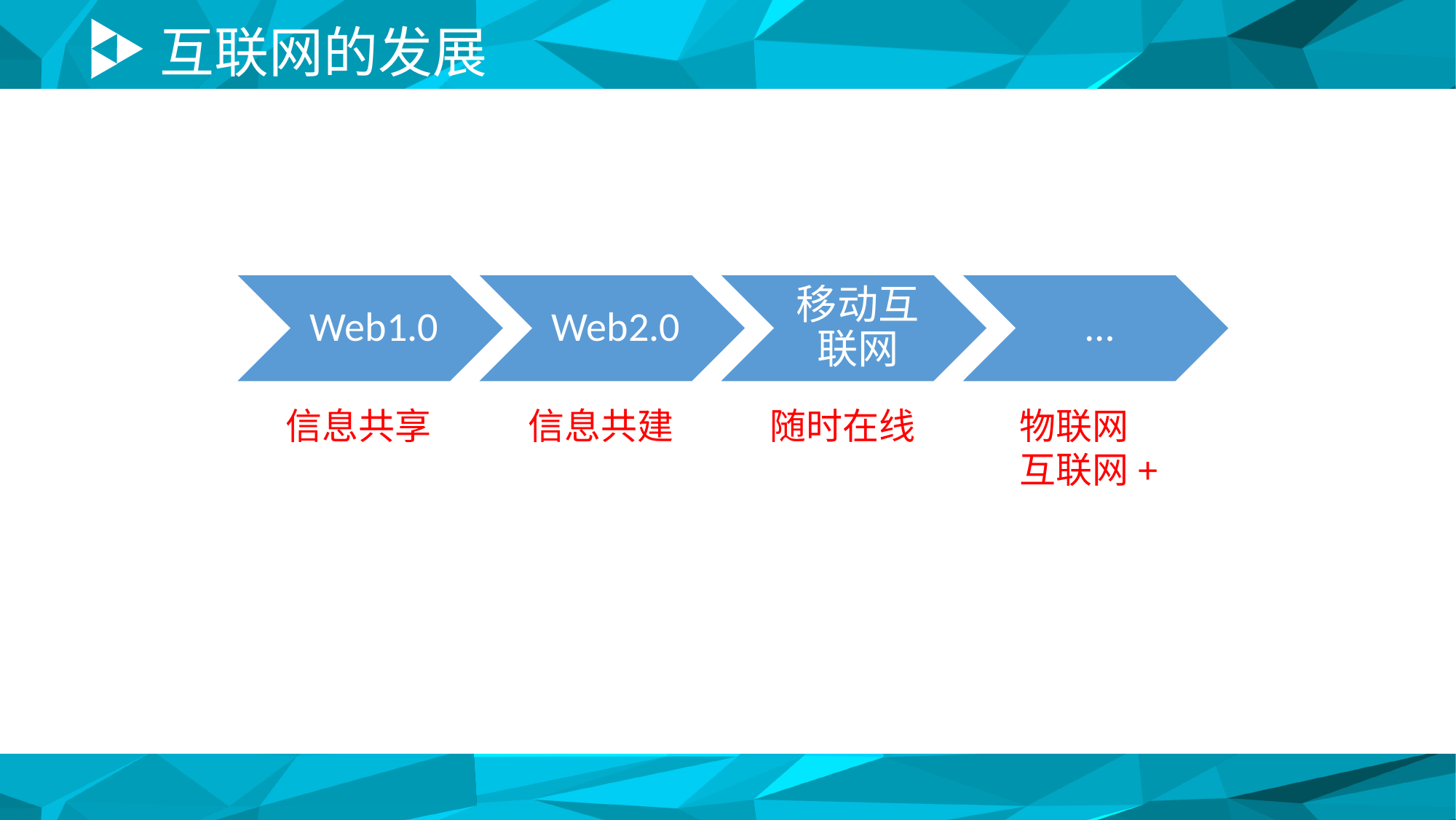

# 互联网的发展
Web1.0
Web2.0
移动互联网
…
信息共享
信息共建
随时在线
物联网
互联网+